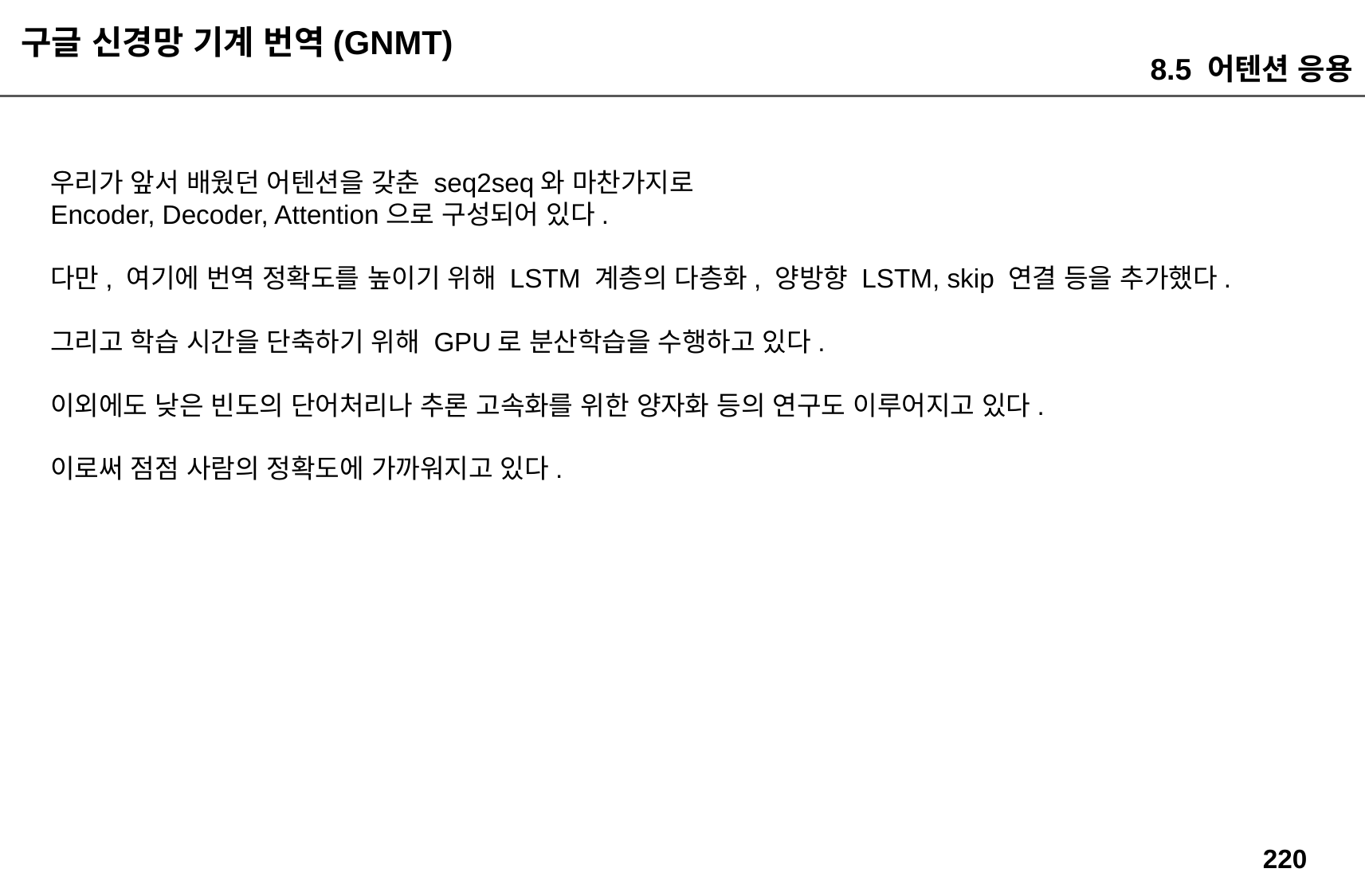

구글 신경망 기계 번역(GNMT)
8.5 어텐션 응용
우리가 앞서 배웠던 어텐션을 갖춘 seq2seq와 마찬가지로
Encoder, Decoder, Attention으로 구성되어 있다.

다만, 여기에 번역 정확도를 높이기 위해 LSTM 계층의 다층화, 양방향 LSTM, skip 연결 등을 추가했다.

그리고 학습 시간을 단축하기 위해 GPU로 분산학습을 수행하고 있다.

이외에도 낮은 빈도의 단어처리나 추론 고속화를 위한 양자화 등의 연구도 이루어지고 있다.

이로써 점점 사람의 정확도에 가까워지고 있다.